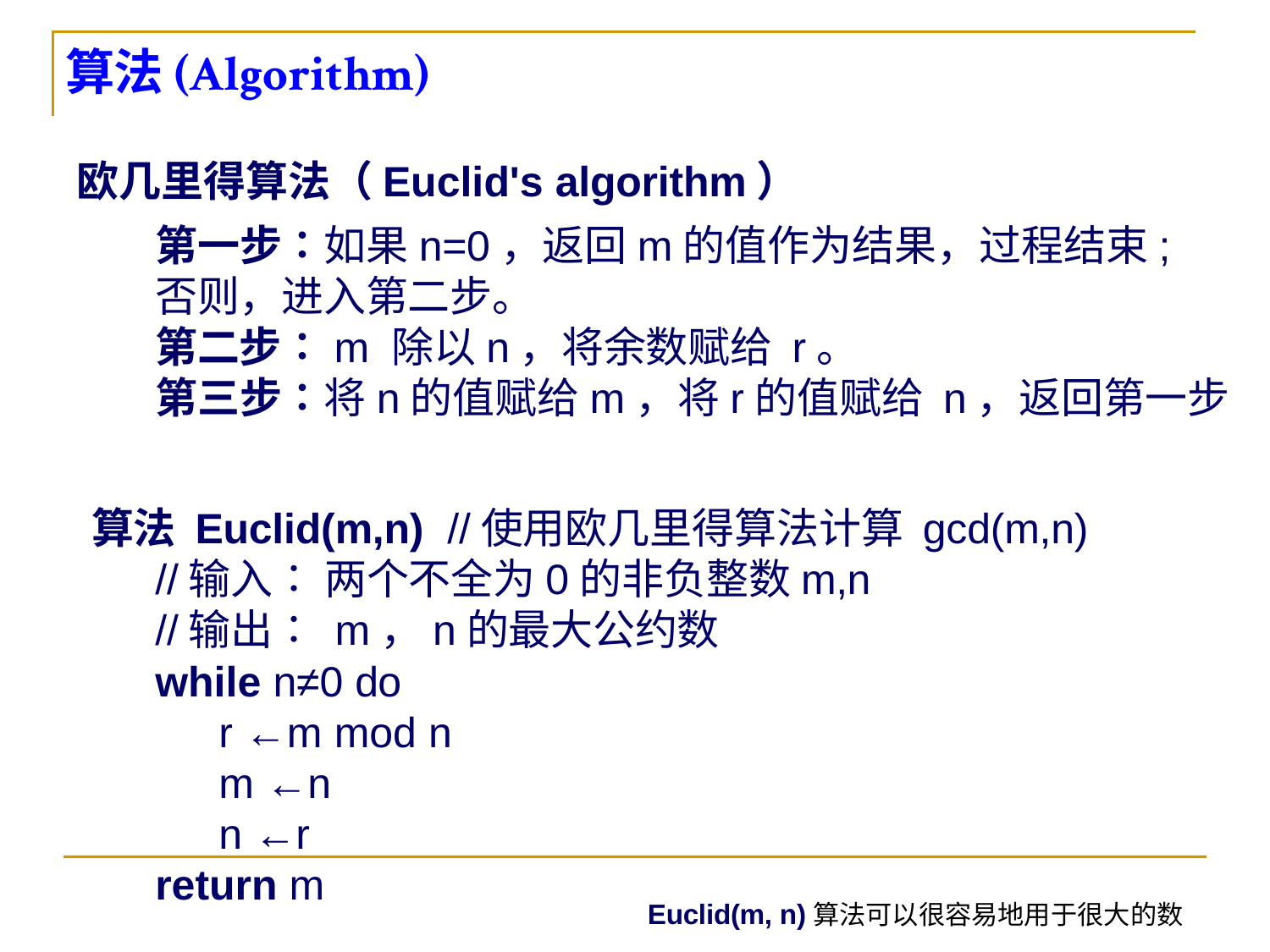

# 算法(Algorithm)
欧几里得算法（Euclid's algorithm）
第一步∶如果n=0，返回m的值作为结果，过程结束;
否则，进入第二步。
第二步∶m 除以n，将余数赋给 r。
第三步∶将n的值赋给m，将r的值赋给 n，返回第一步

算法 Euclid(m,n)  //使用欧几里得算法计算 gcd(m,n)
//输入∶ 两个不全为0的非负整数m,n
//输出∶ m，n的最大公约数
while n≠0 do
r ←m mod n
m ←n
n ←r
return m
Euclid(m, n)算法可以很容易地用于很大的数